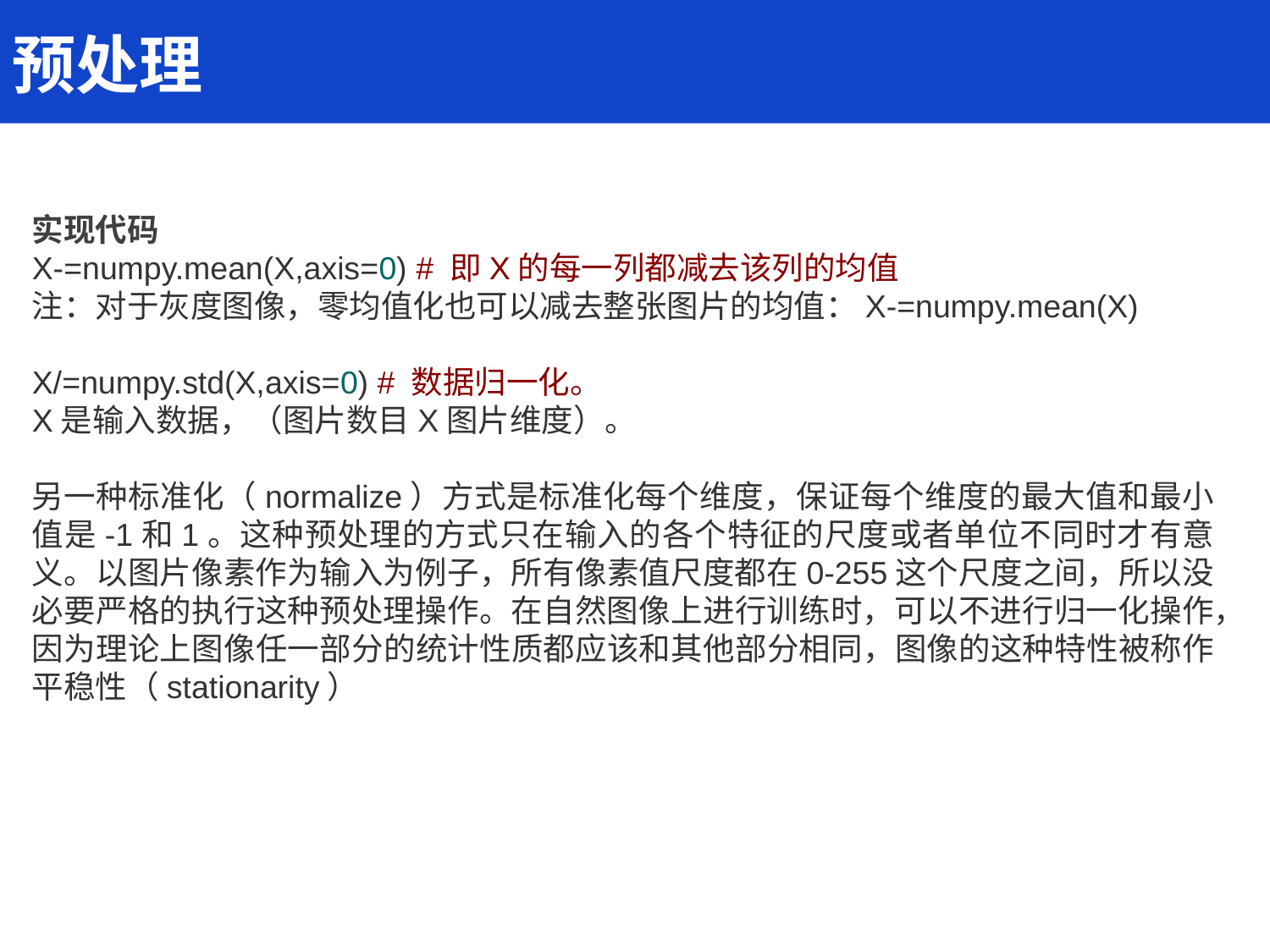

预处理
实现代码
X-=numpy.mean(X,axis=0) # 即X的每一列都减去该列的均值
注：对于灰度图像，零均值化也可以减去整张图片的均值：X-=numpy.mean(X)

X/=numpy.std(X,axis=0) # 数据归一化。
X是输入数据，（图片数目X图片维度）。

另一种标准化（normalize）方式是标准化每个维度，保证每个维度的最大值和最小值是-1和1。这种预处理的方式只在输入的各个特征的尺度或者单位不同时才有意义。以图片像素作为输入为例子，所有像素值尺度都在0-255这个尺度之间，所以没必要严格的执行这种预处理操作。在自然图像上进行训练时，可以不进行归一化操作，因为理论上图像任一部分的统计性质都应该和其他部分相同，图像的这种特性被称作平稳性（stationarity）